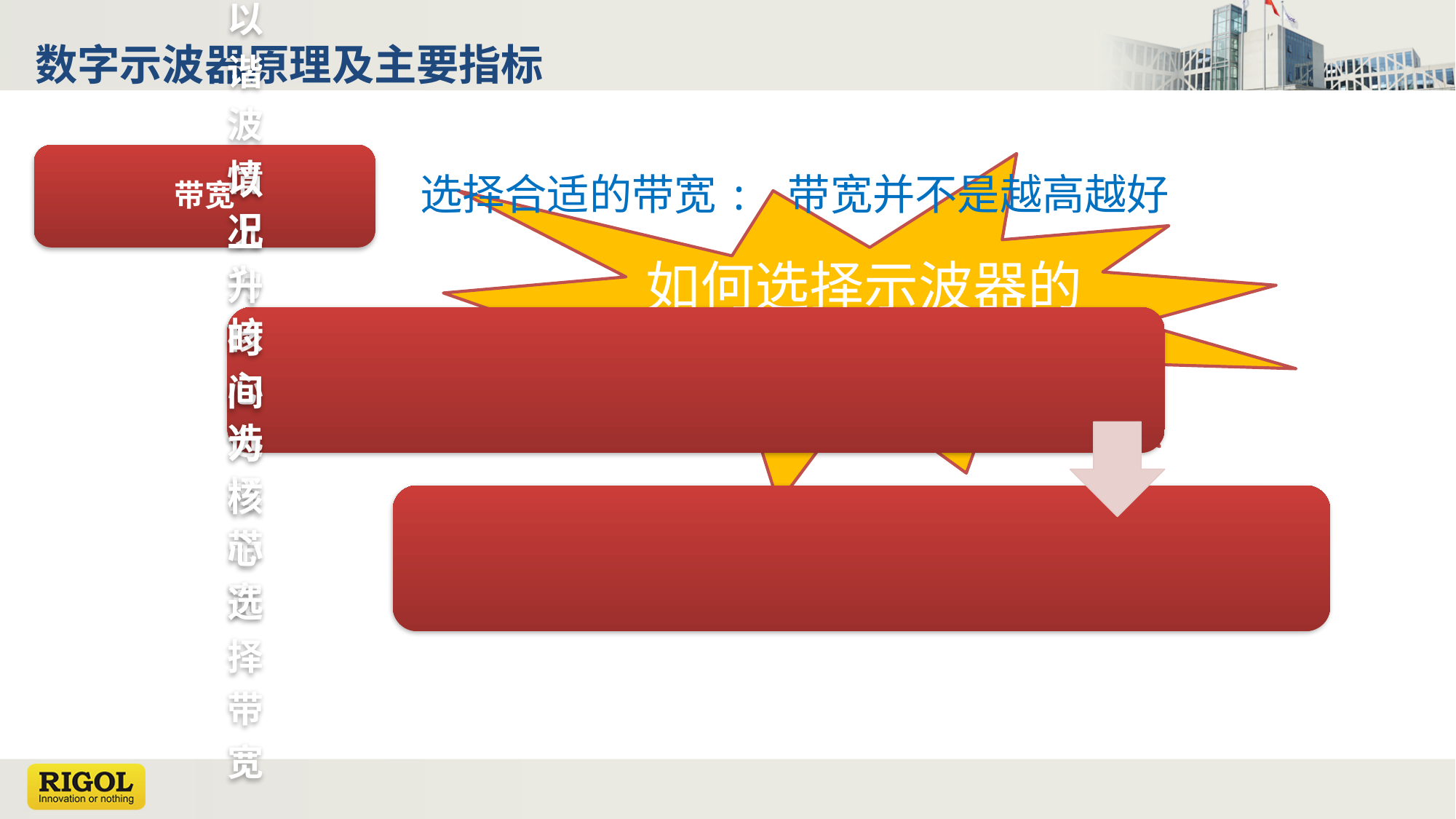

数字示波器原理及主要指标

带宽
如何选择示波器的带宽？
选择合适的带宽: 带宽并不是越高越好